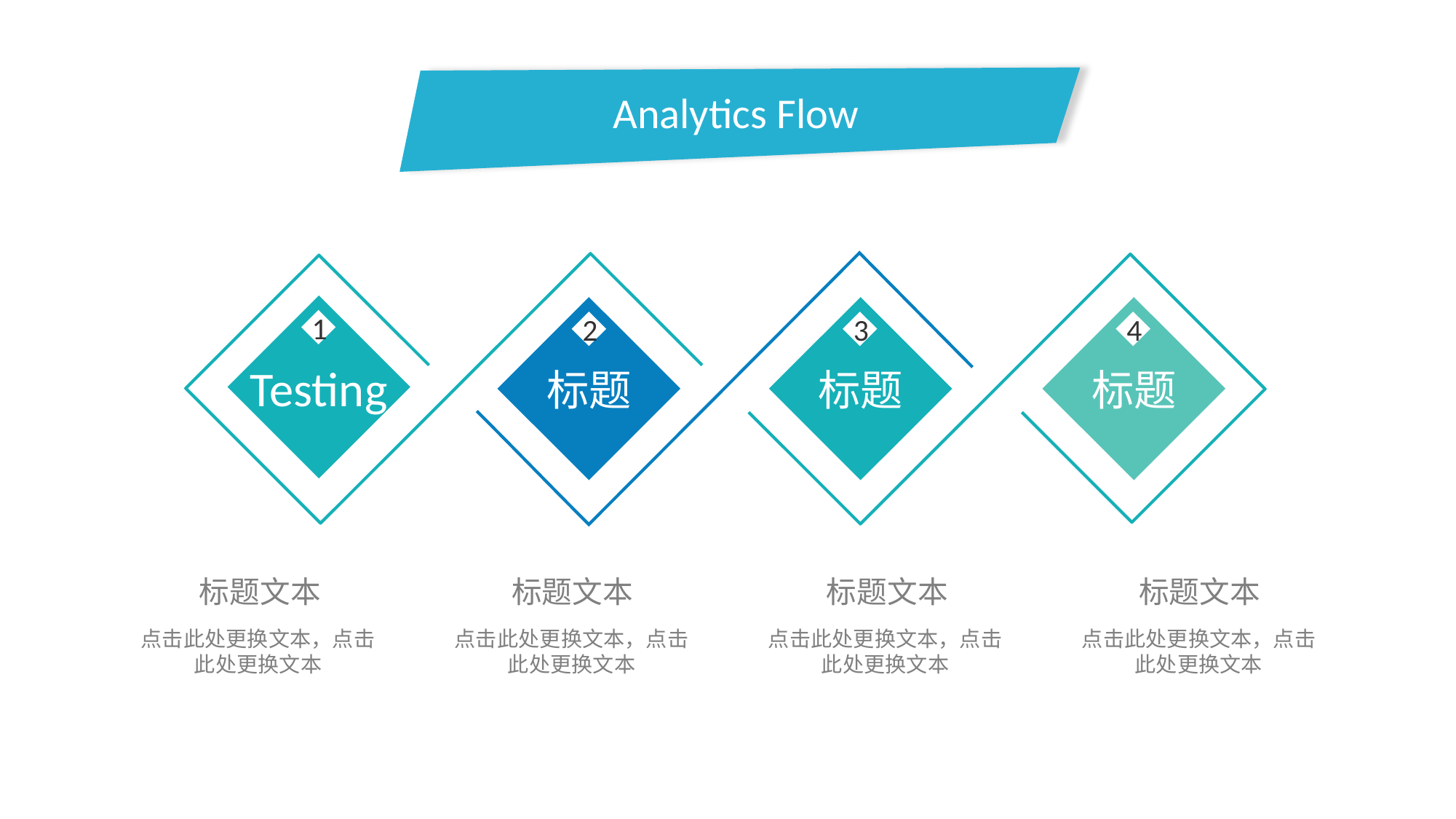

Analytics Flow

Testing
标题
标题
标题
1
2
3
4
标题文本
点击此处更换文本，点击此处更换文本
标题文本
点击此处更换文本，点击此处更换文本
标题文本
点击此处更换文本，点击此处更换文本
标题文本
点击此处更换文本，点击此处更换文本